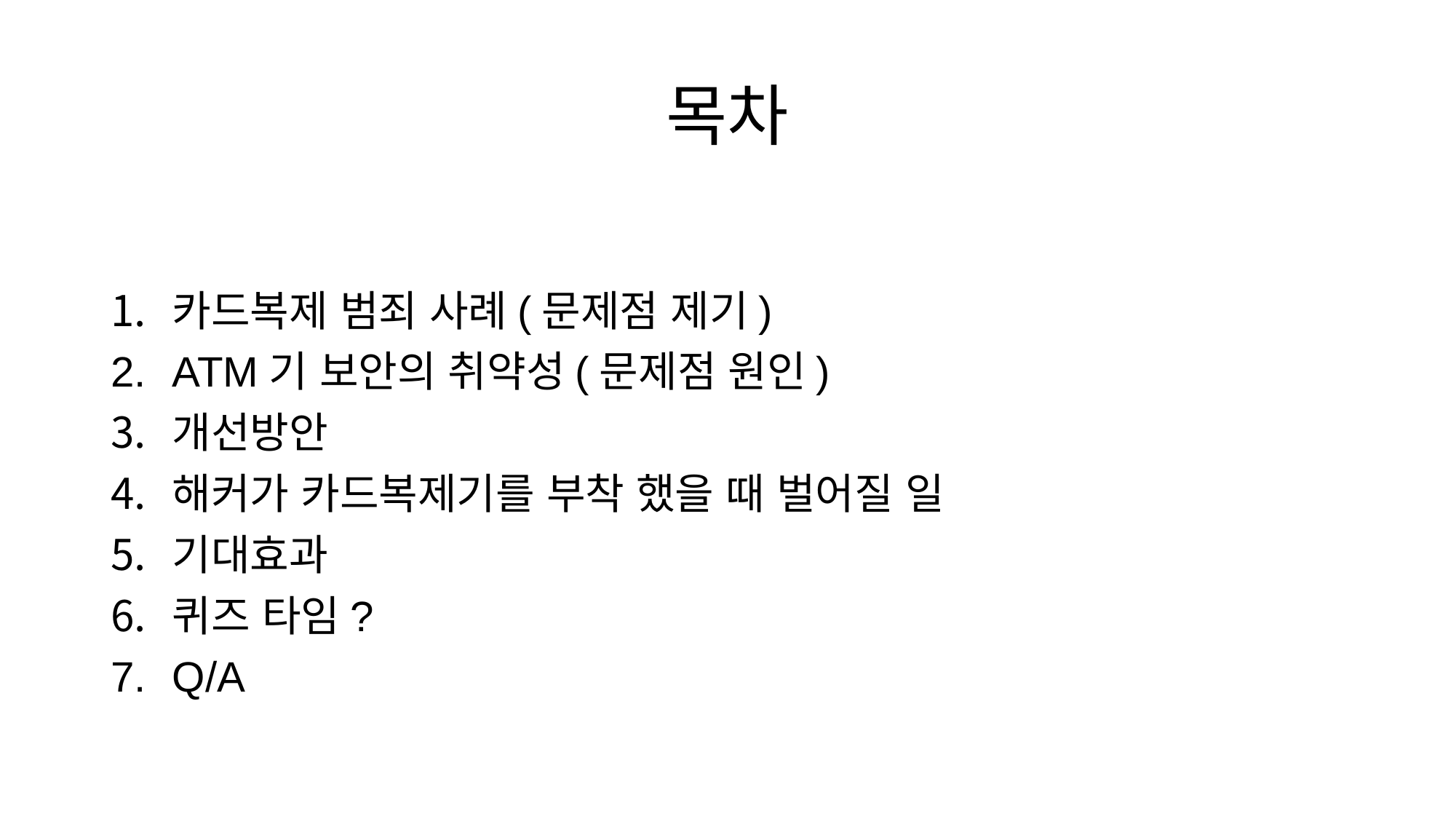

# 목차

카드복제 범죄 사례(문제점 제기)
ATM기 보안의 취약성(문제점 원인)
개선방안
해커가 카드복제기를 부착 했을 때 벌어질 일
기대효과
퀴즈 타임?
Q/A